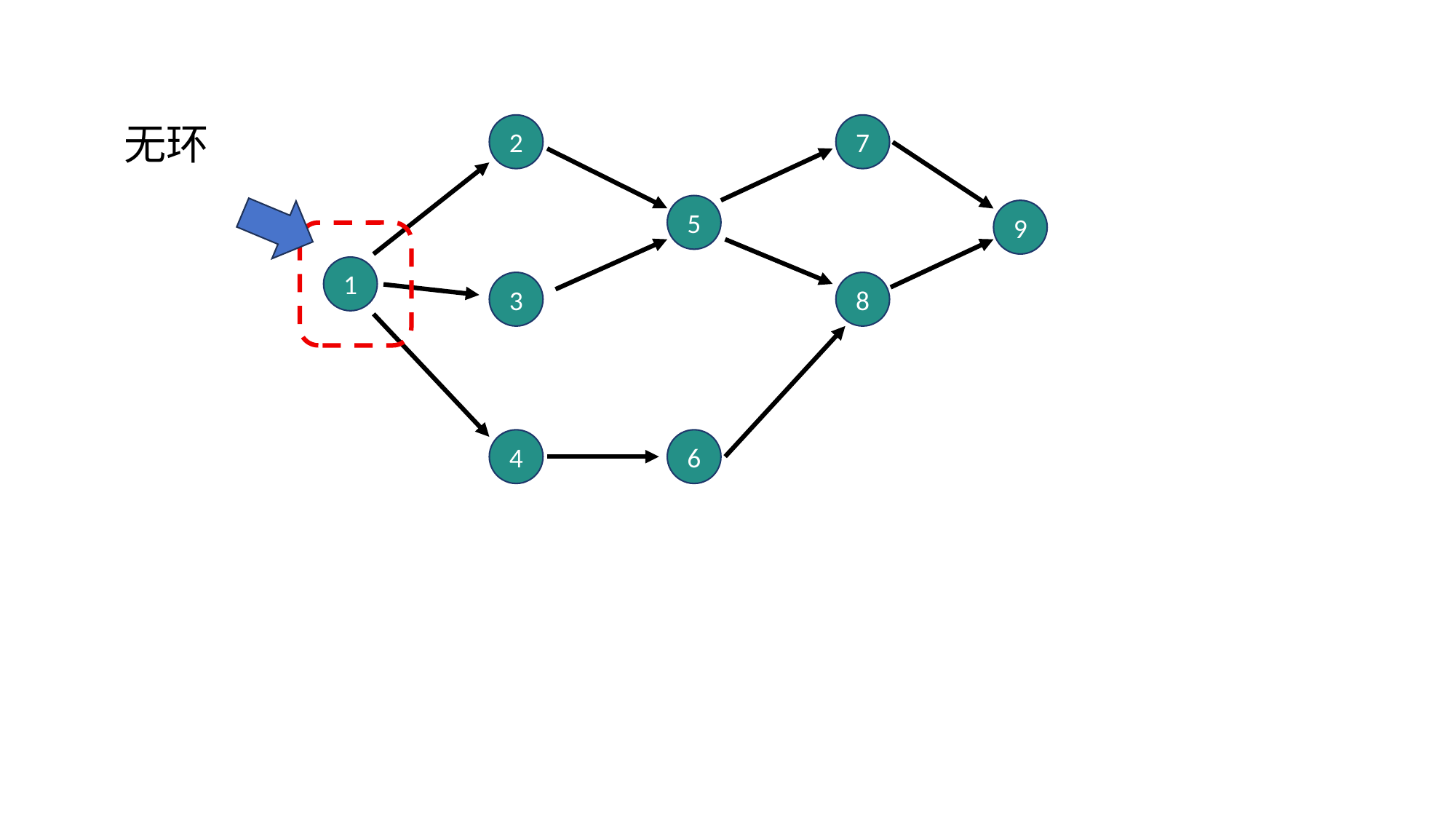

无环
2
7
5

9

1
3
8
4
6
拓扑序列